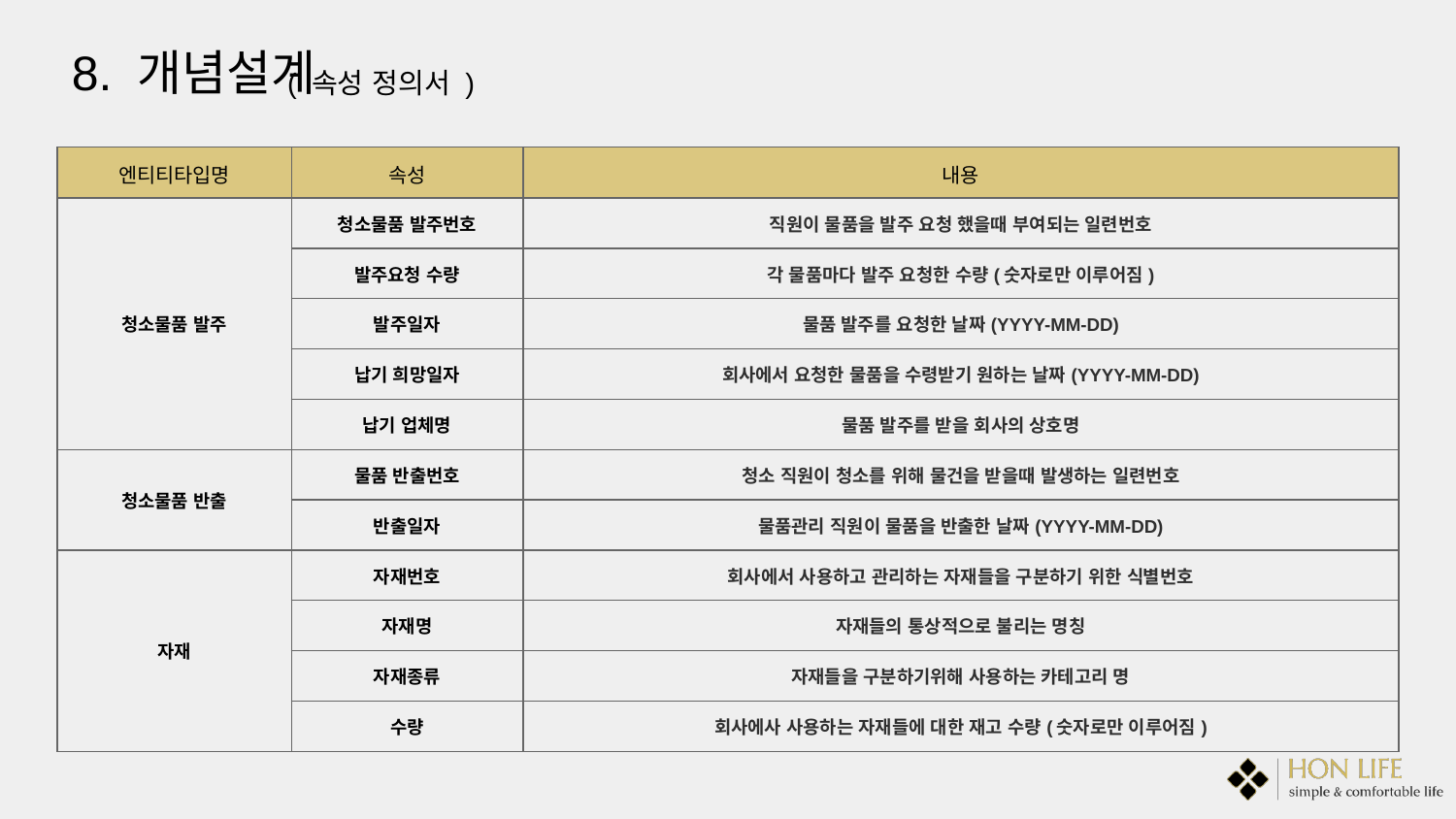

8. 개념설계
( 속성 정의서 )

| 엔티티타입명 | 속성 | 내용 |  |  |
| --- | --- | --- | --- | --- |
| 청소물품 발주 | 청소물품 발주번호 | 직원이 물품을 발주 요청 했을때 부여되는 일련번호 |  |  |
|  | 발주요청 수량 | 각 물품마다 발주 요청한 수량(숫자로만 이루어짐) |  |  |
|  | 발주일자 | 물품 발주를 요청한 날짜(YYYY-MM-DD) |  |  |
|  | 납기 희망일자 | 회사에서 요청한 물품을 수령받기 원하는 날짜(YYYY-MM-DD) |  |  |
|  | 납기 업체명 | 물품 발주를 받을 회사의 상호명 |  |  |
| 청소물품 반출 | 물품 반출번호 | 청소 직원이 청소를 위해 물건을 받을때 발생하는 일련번호 |  |  |
|  | 반출일자 | 물품관리 직원이 물품을 반출한 날짜(YYYY-MM-DD) |  |  |
| 자재 | 자재번호 | 회사에서 사용하고 관리하는 자재들을 구분하기 위한 식별번호 |  |  |
|  | 자재명 | 자재들의 통상적으로 불리는 명칭 |  |  |
|  | 자재종류 | 자재들을 구분하기위해 사용하는 카테고리 명 |  |  |
|  | 수량 | 회사에사 사용하는 자재들에 대한 재고 수량(숫자로만 이루어짐) |  |  |